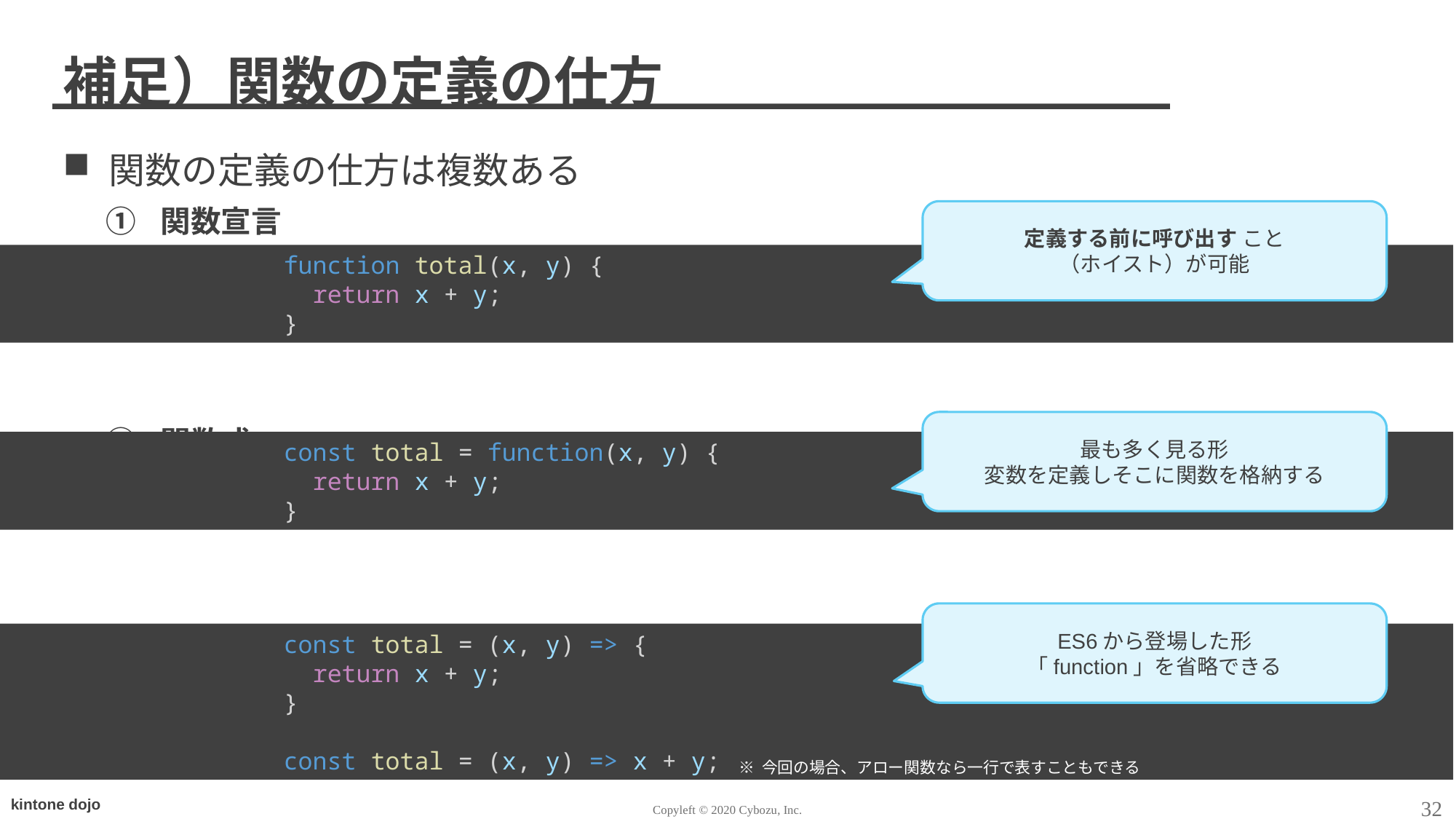

# 補足）関数の定義の仕方
関数の定義の仕方は複数ある
関数宣言

関数式

関数式（アロー関数）
定義する前に呼び出す こと
（ホイスト）が可能
function total(x, y) {
  return x + y;
}
最も多く見る形
変数を定義しそこに関数を格納する
const total = function(x, y) {
  return x + y;
}
ES6から登場した形
「function」を省略できる
const total = (x, y) => {
  return x + y;
}

const total = (x, y) => x + y;
※ 今回の場合、アロー関数なら一行で表すこともできる
32
Copyleft © 2020 Cybozu, Inc.